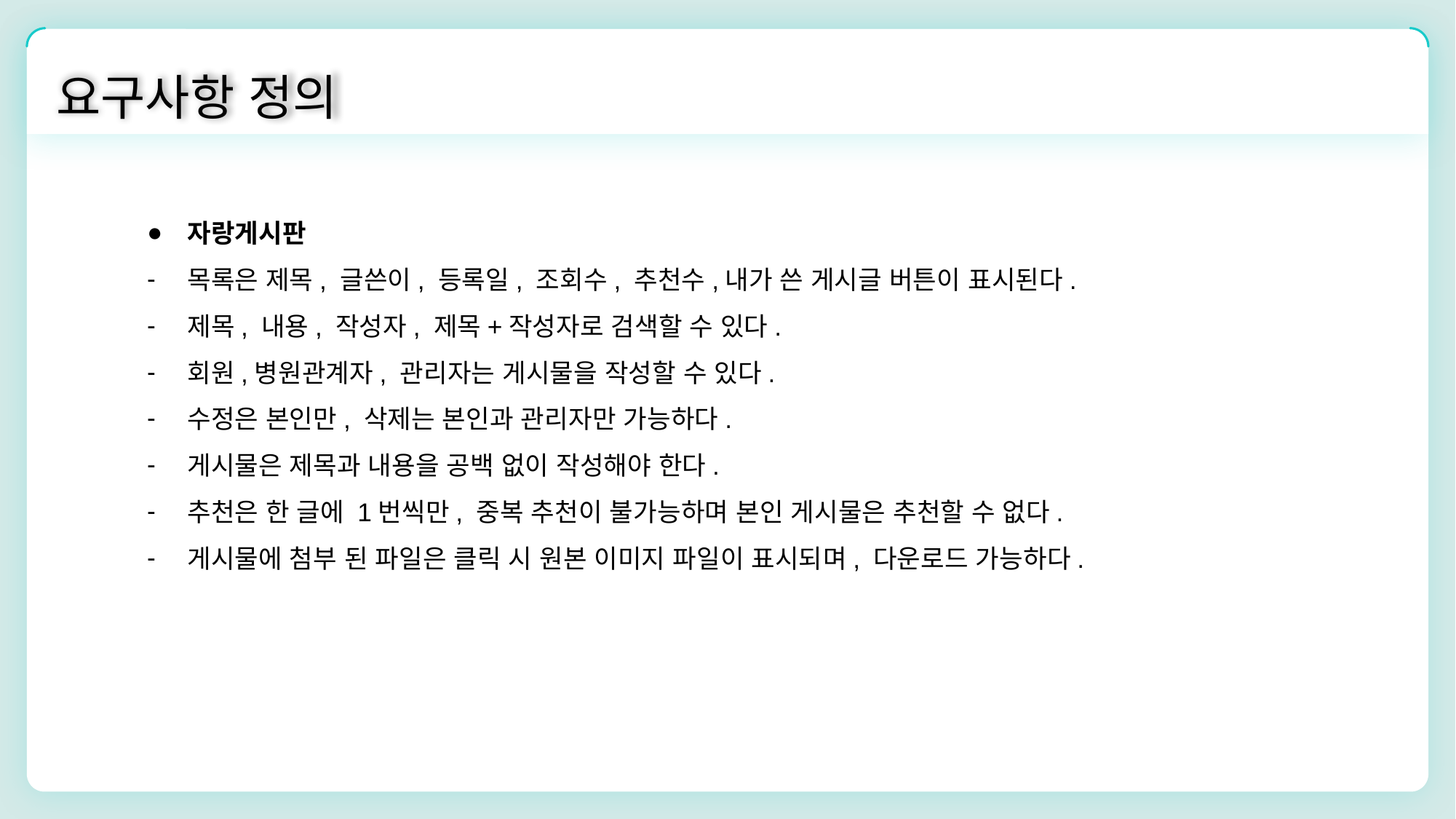

요구사항 정의
자랑게시판
목록은 제목, 글쓴이, 등록일, 조회수, 추천수,내가 쓴 게시글 버튼이 표시된다.
제목, 내용, 작성자, 제목+작성자로 검색할 수 있다.
회원,병원관계자, 관리자는 게시물을 작성할 수 있다.
수정은 본인만, 삭제는 본인과 관리자만 가능하다.
게시물은 제목과 내용을 공백 없이 작성해야 한다.
추천은 한 글에 1번씩만, 중복 추천이 불가능하며 본인 게시물은 추천할 수 없다.
게시물에 첨부 된 파일은 클릭 시 원본 이미지 파일이 표시되며, 다운로드 가능하다.